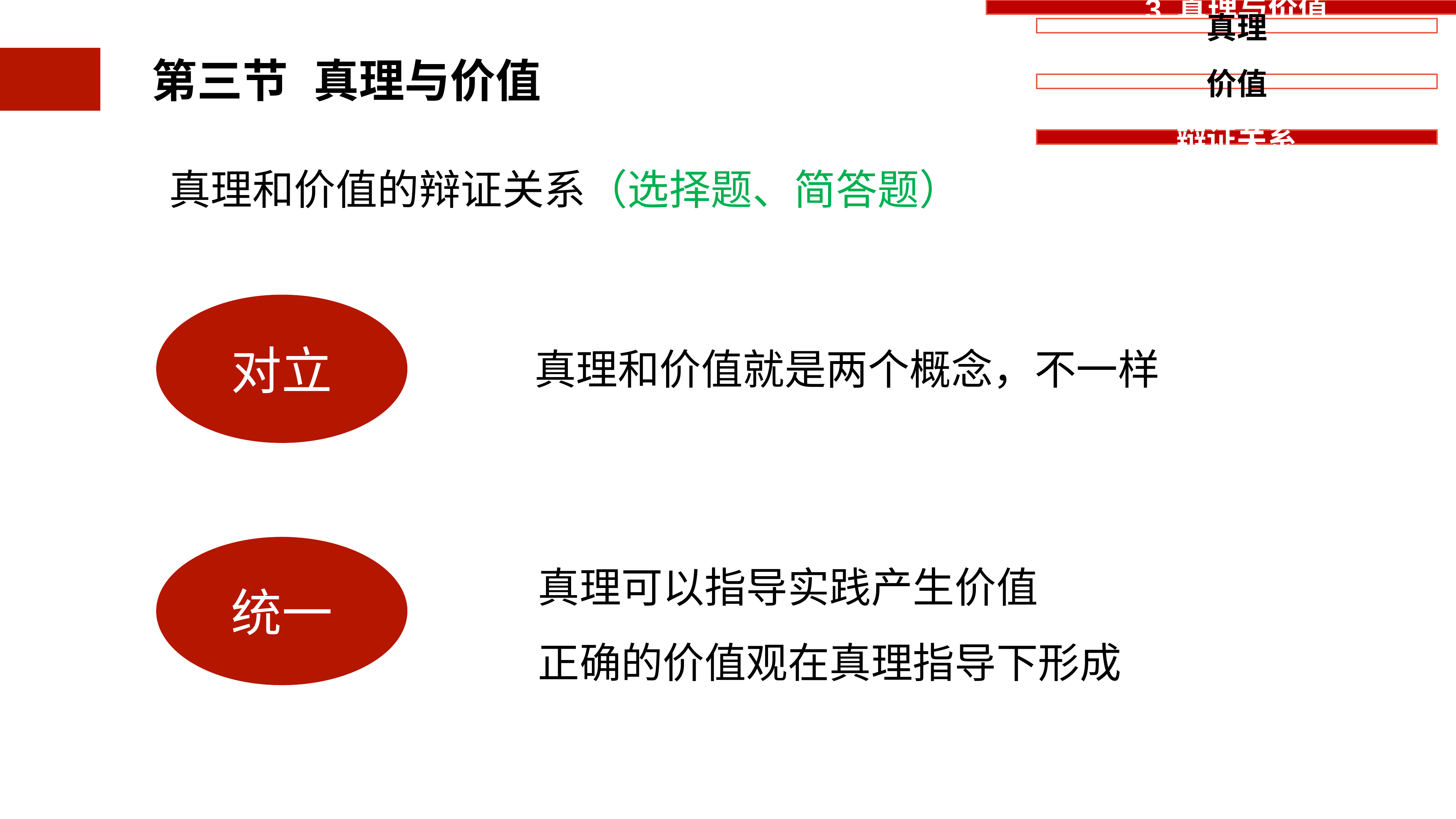

真理
价值
3.真理与价值
辩证关系
2.3.3真理与价值的辩证统一
真理和价值的辩证关系（选择题、简答题）
对立
真理和价值就是两个概念，不一样
真理可以指导实践产生价值
正确的价值观在真理指导下形成
统一